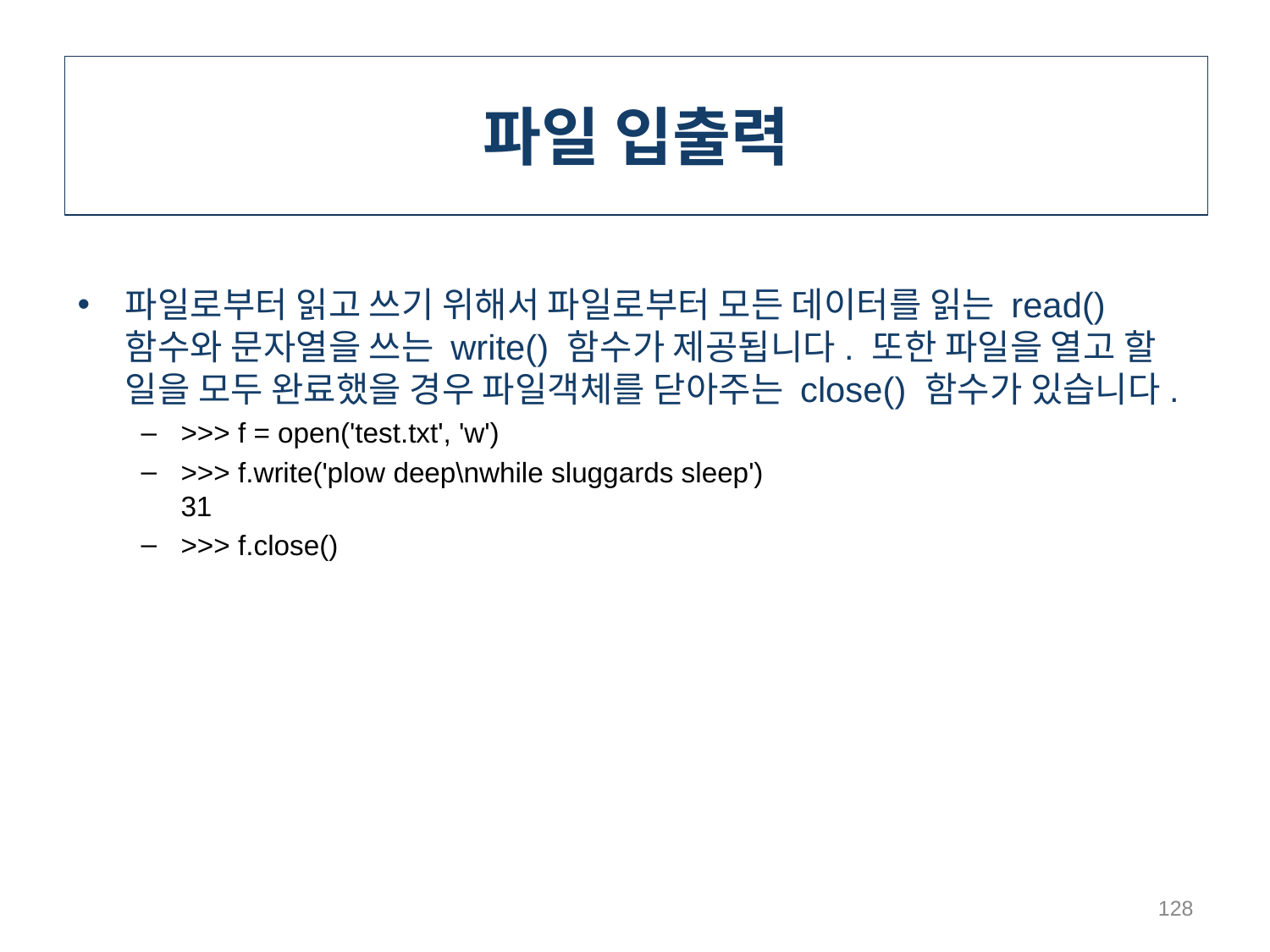

# 파일 입출력
파일로부터 읽고 쓰기 위해서 파일로부터 모든 데이터를 읽는 read() 함수와 문자열을 쓰는 write() 함수가 제공됩니다. 또한 파일을 열고 할 일을 모두 완료했을 경우 파일객체를 닫아주는 close() 함수가 있습니다.
>>> f = open('test.txt', 'w')
>>> f.write('plow deep\nwhile sluggards sleep')
31
>>> f.close()

128